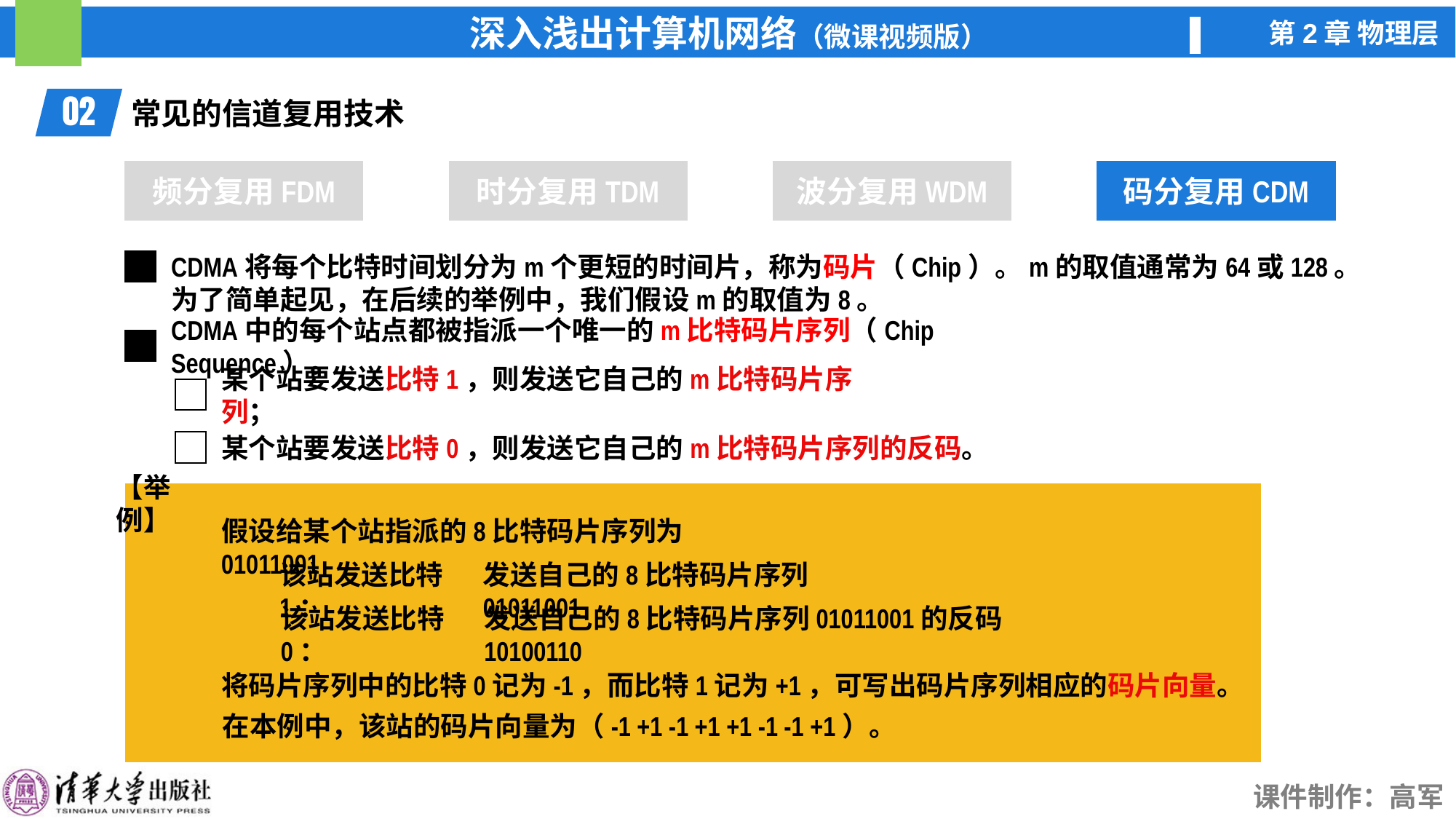

02
常见的信道复用技术
频分复用FDM
时分复用TDM
波分复用WDM
码分复用CDM
码分复用CDM
CDMA将每个比特时间划分为m个更短的时间片，称为码片（Chip）。m的取值通常为64或128。为了简单起见，在后续的举例中，我们假设m的取值为8。

CDMA中的每个站点都被指派一个唯一的m比特码片序列（Chip Sequence）。

某个站要发送比特1，则发送它自己的m比特码片序列；

某个站要发送比特0，则发送它自己的m比特码片序列的反码。

【举例】
假设给某个站指派的8比特码片序列为01011001
发送自己的8比特码片序列01011001
该站发送比特1：
发送自己的8比特码片序列01011001的反码10100110
该站发送比特0：
将码片序列中的比特0记为-1，而比特1记为+1，可写出码片序列相应的码片向量。
在本例中，该站的码片向量为（-1 +1 -1 +1 +1 -1 -1 +1）。